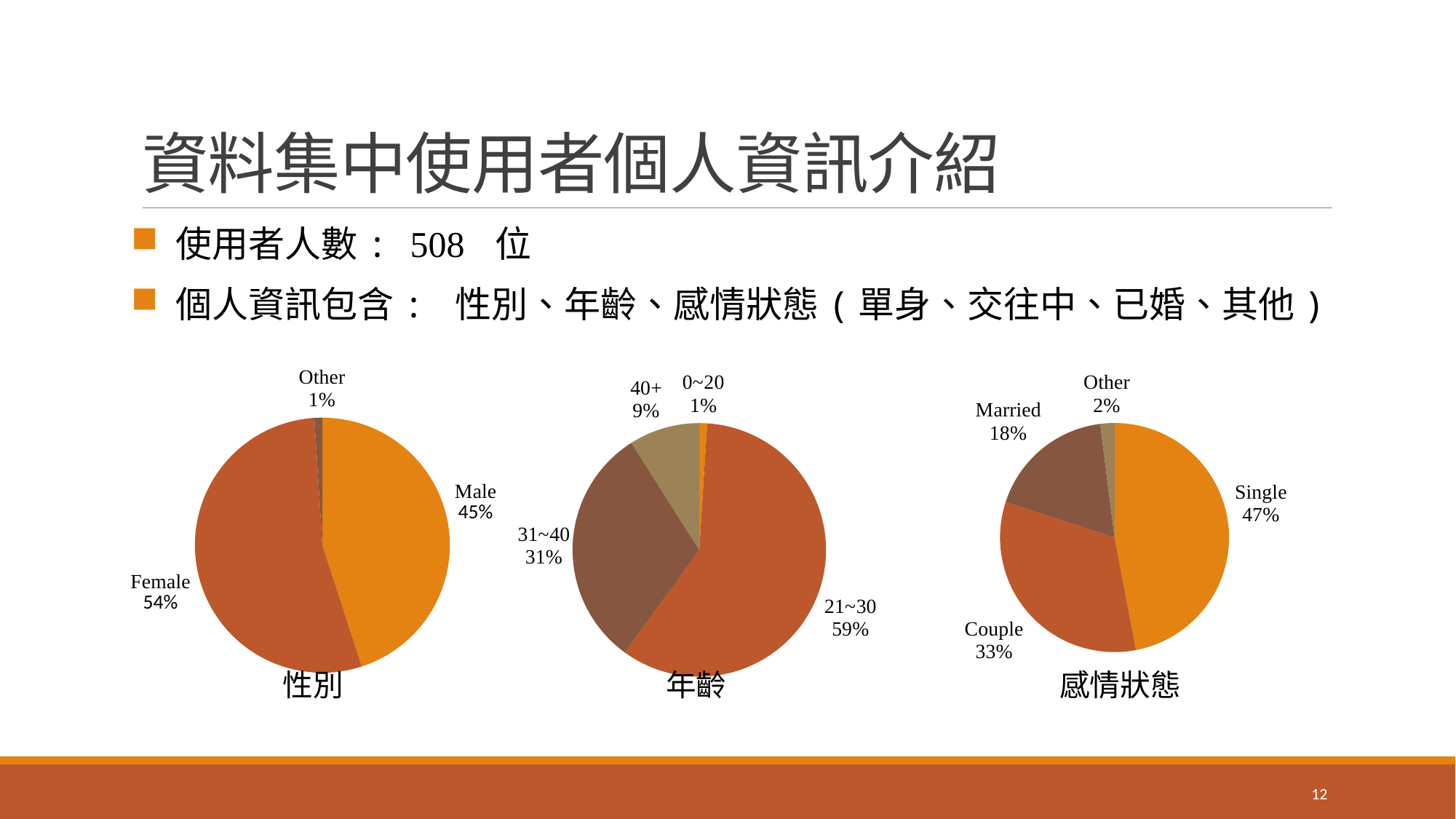

# 資料集中使用者個人資訊介紹
 使用者人數: 508 位
 個人資訊包含: 性別、年齡、感情狀態(單身、交往中、已婚、其他)

### Chart

| Category | gender |
|---|---|
| Male | 0.45 |
| Female | 0.54 |
| Other | 0.01 |

### Chart

| Category | age |
|---|---|
| 0~20 | 0.01 |
| 21~30 | 0.59 |
| 31~40 | 0.31 |
| 40+ | 0.09 |

### Chart

| Category | relationship |
|---|---|
| Single | 0.47 |
| Couple | 0.33 |
| Married | 0.18 |
| Other | 0.02 |
性別
年齡
感情狀態
12